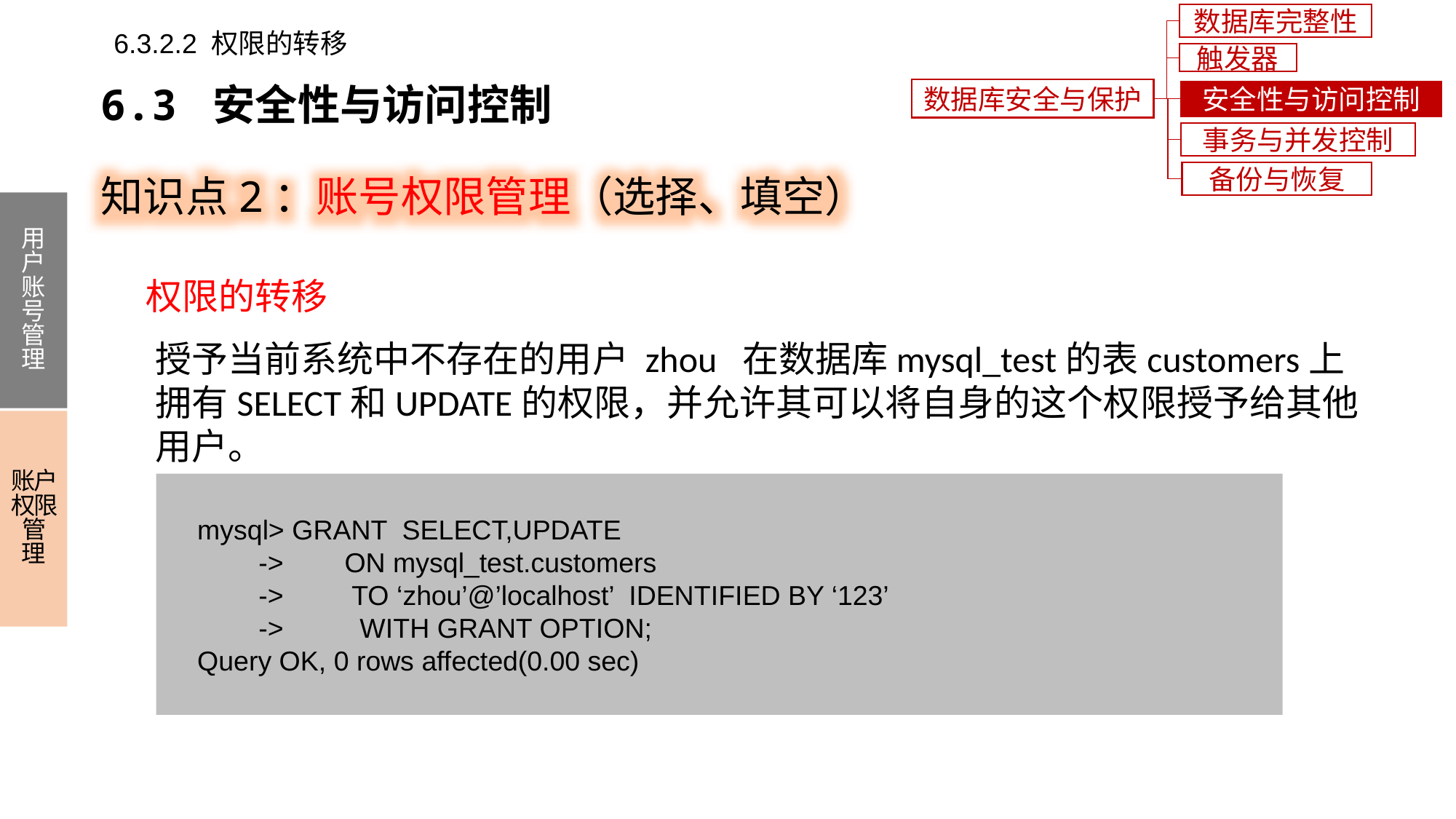

数据库完整性
6.3.2.2 权限的转移
触发器
6.3 安全性与访问控制
数据库安全与保护
安全性与访问控制
事务与并发控制
知识点2：账号权限管理（选择、填空）
备份与恢复
用户账号管理
账户权限管理
权限的转移
授予当前系统中不存在的用户 zhou  在数据库mysql_test的表customers上
拥有SELECT和UPDATE的权限，并允许其可以将自身的这个权限授予给其他
用户。
    mysql> GRANT  SELECT,UPDATE
            ->        ON mysql_test.customers
            ->         TO ‘zhou’@’localhost’  IDENTIFIED BY ‘123’
            ->          WITH GRANT OPTION;
    Query OK, 0 rows affected(0.00 sec)